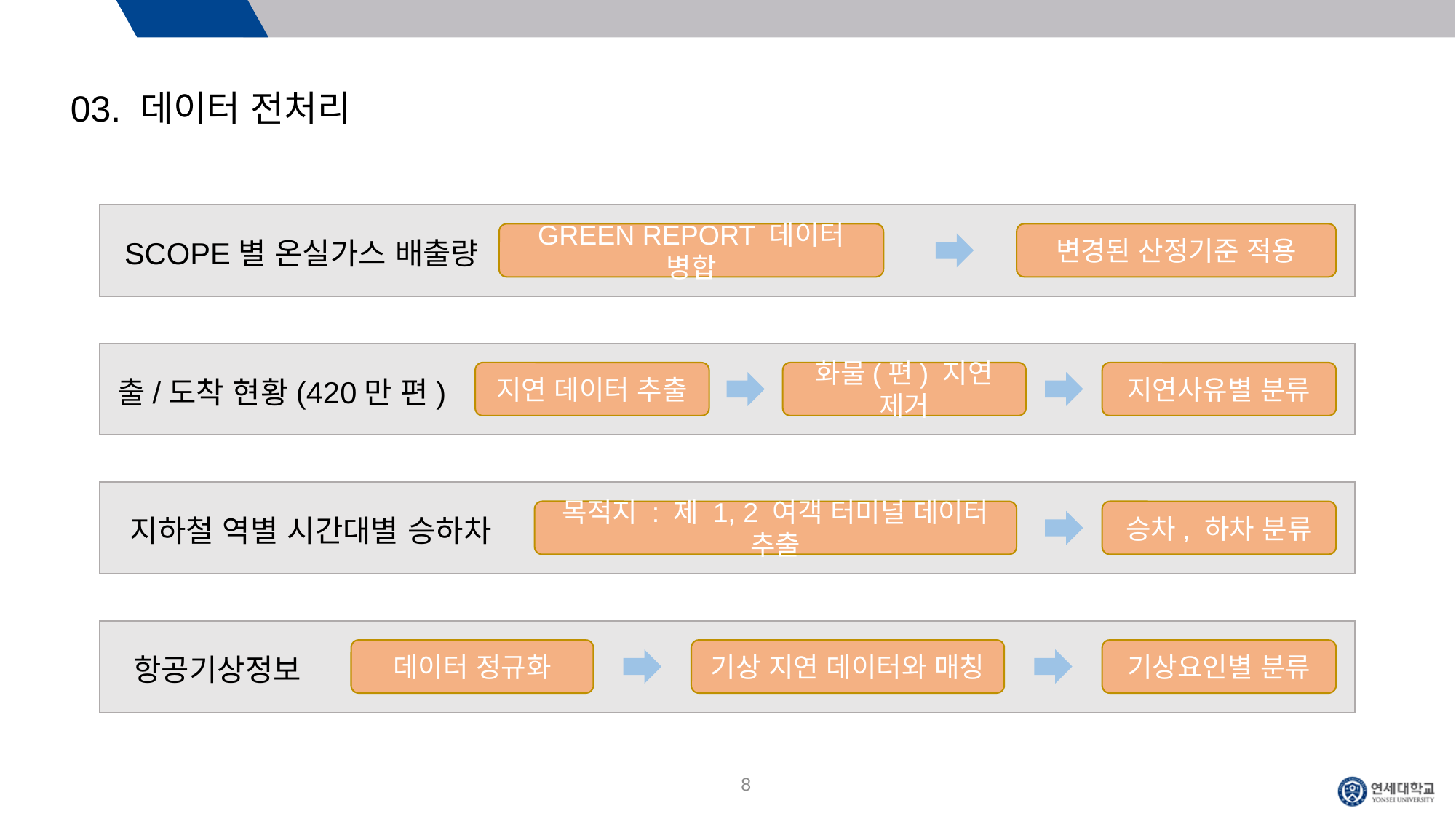

03. 데이터 전처리

GREEN REPORT 데이터 병합
변경된 산정기준 적용
SCOPE별 온실가스 배출량

지연 데이터 추출
화물(편) 지연 제거
지연사유별 분류
출/도착 현황(420만 편)

목적지 : 제 1, 2 여객 터미널 데이터 추출
승차, 하차 분류
지하철 역별 시간대별 승하차

데이터 정규화
기상 지연 데이터와 매칭
기상요인별 분류
항공기상정보

8